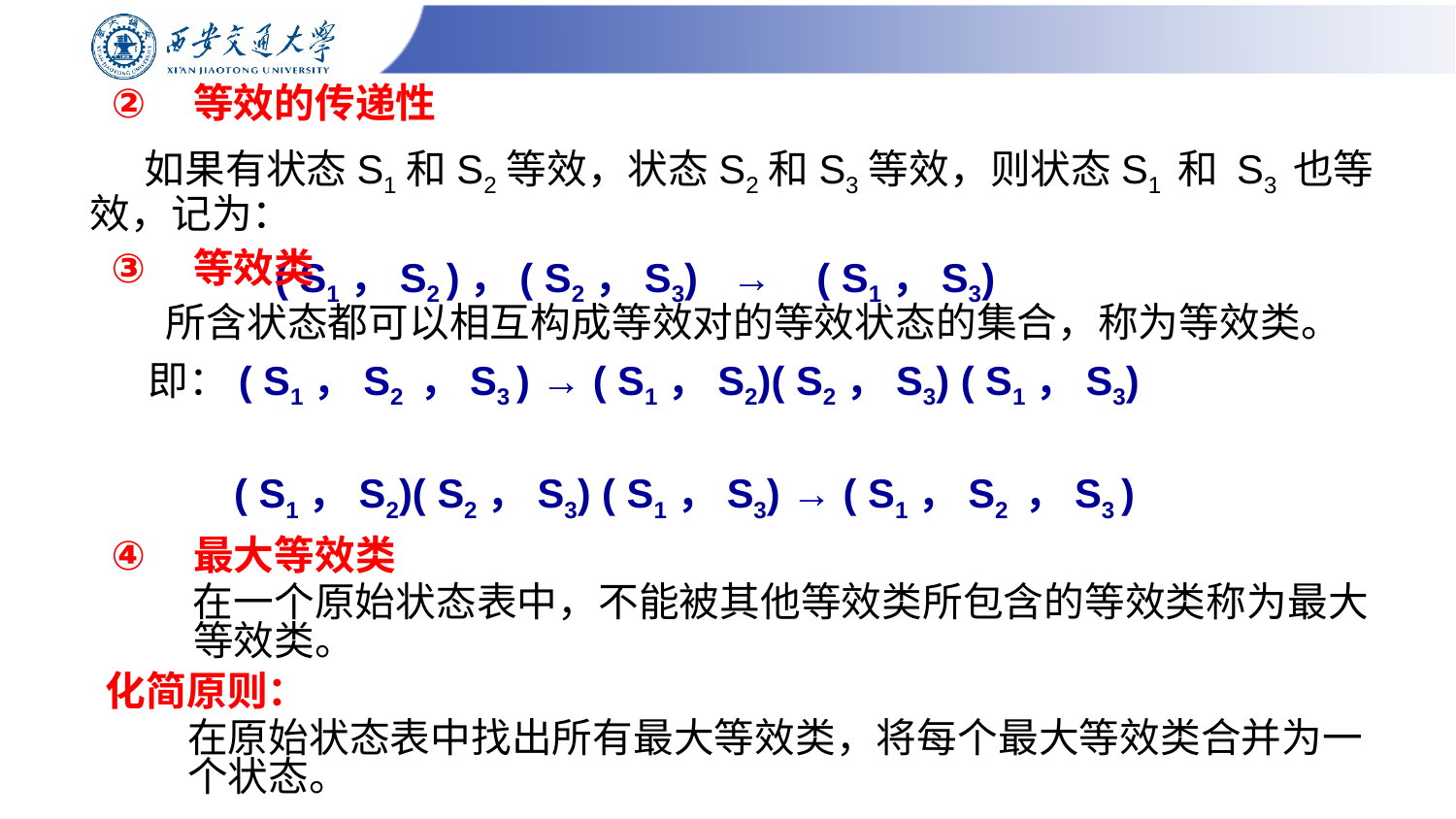

# 等效的传递性
        如果有状态S1和S2等效，状态S2和S3等效，则状态S1 和 S3 也等效，记为：
                   ( S1，S2 )，( S2，S3)   →    ( S1，S3)
等效类
     所含状态都可以相互构成等效对的等效状态的集合，称为等效类。
   即：( S1，S2 ，S3 ) → ( S1，S2)( S2，S3) ( S1，S3)

           ( S1，S2)( S2，S3) ( S1，S3) → ( S1，S2 ，S3 )
最大等效类
        在一个原始状态表中，不能被其他等效类所包含的等效类称为最大等效类。
化简原则：
	在原始状态表中找出所有最大等效类，将每个最大等效类合并为一个状态。